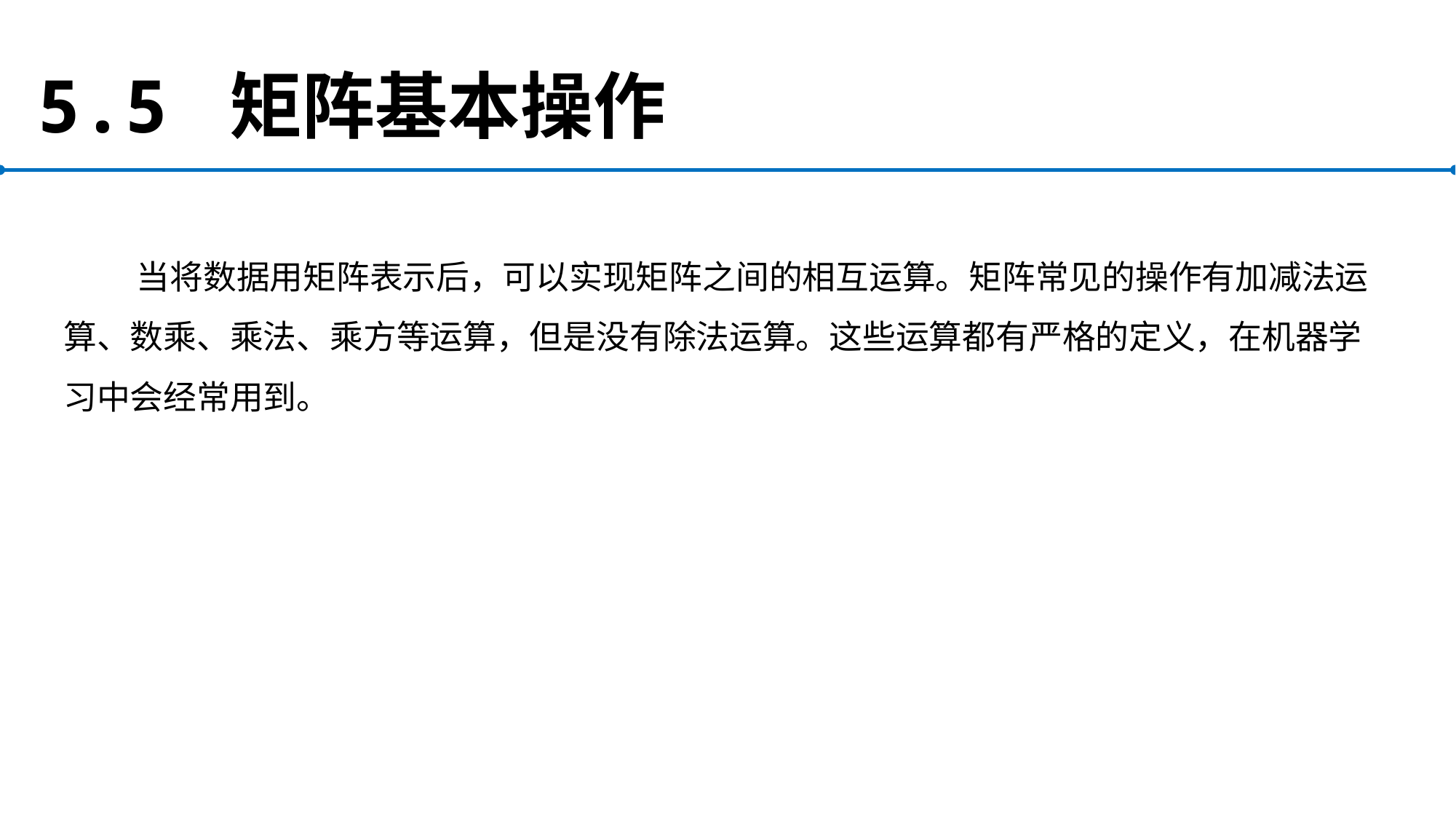

# 5.5 矩阵基本操作
当将数据用矩阵表示后，可以实现矩阵之间的相互运算。矩阵常见的操作有加减法运算、数乘、乘法、乘方等运算，但是没有除法运算。这些运算都有严格的定义，在机器学习中会经常用到。